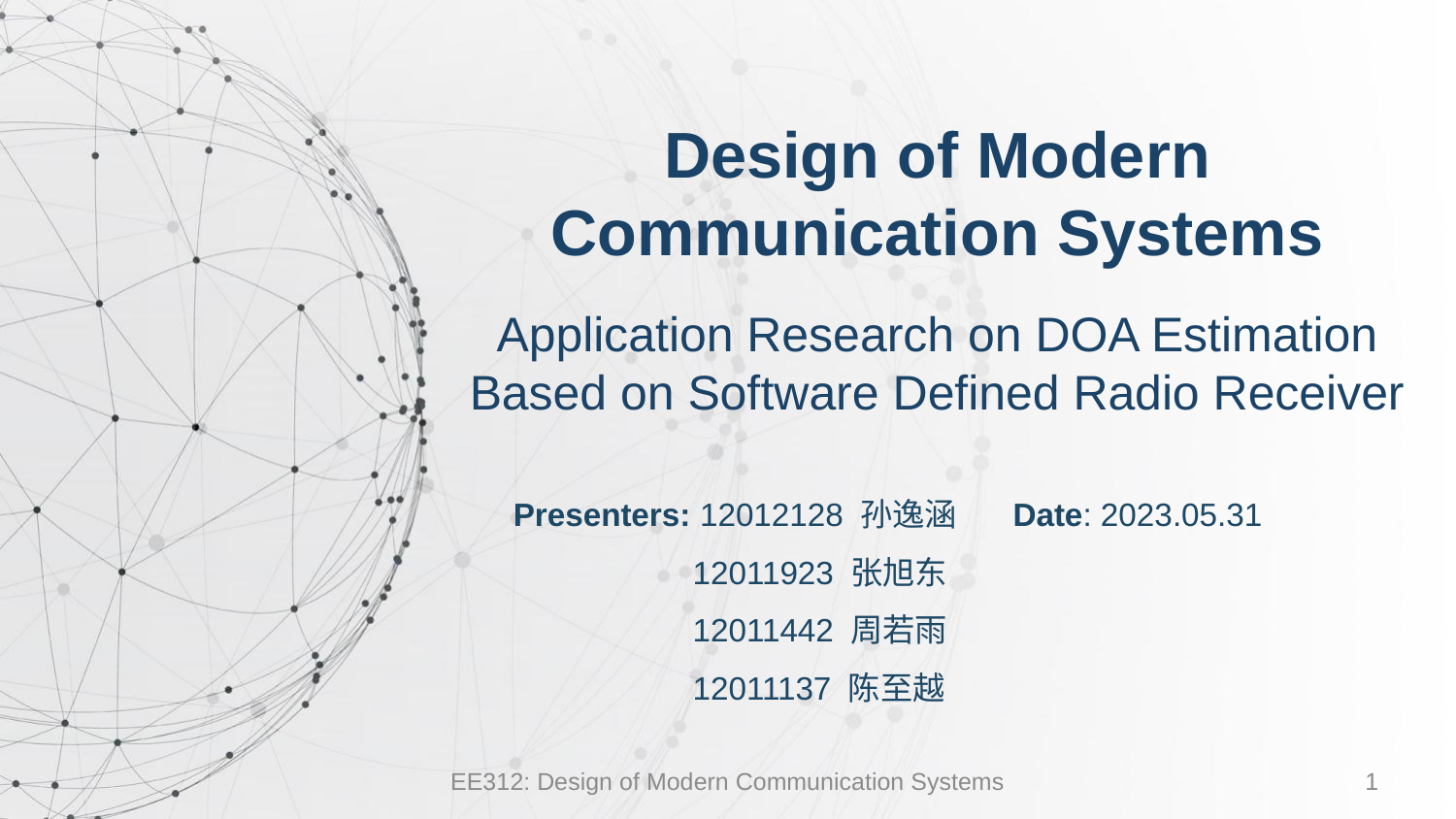

Design of Modern Communication Systems
Application Research on DOA Estimation Based on Software Defined Radio Receiver
Presenters: 12012128 孙逸涵
                    12011923 张旭东
                    12011442 周若雨
                    12011137 陈至越
Date: 2023.05.31
EE312: Design of Modern Communication Systems
1